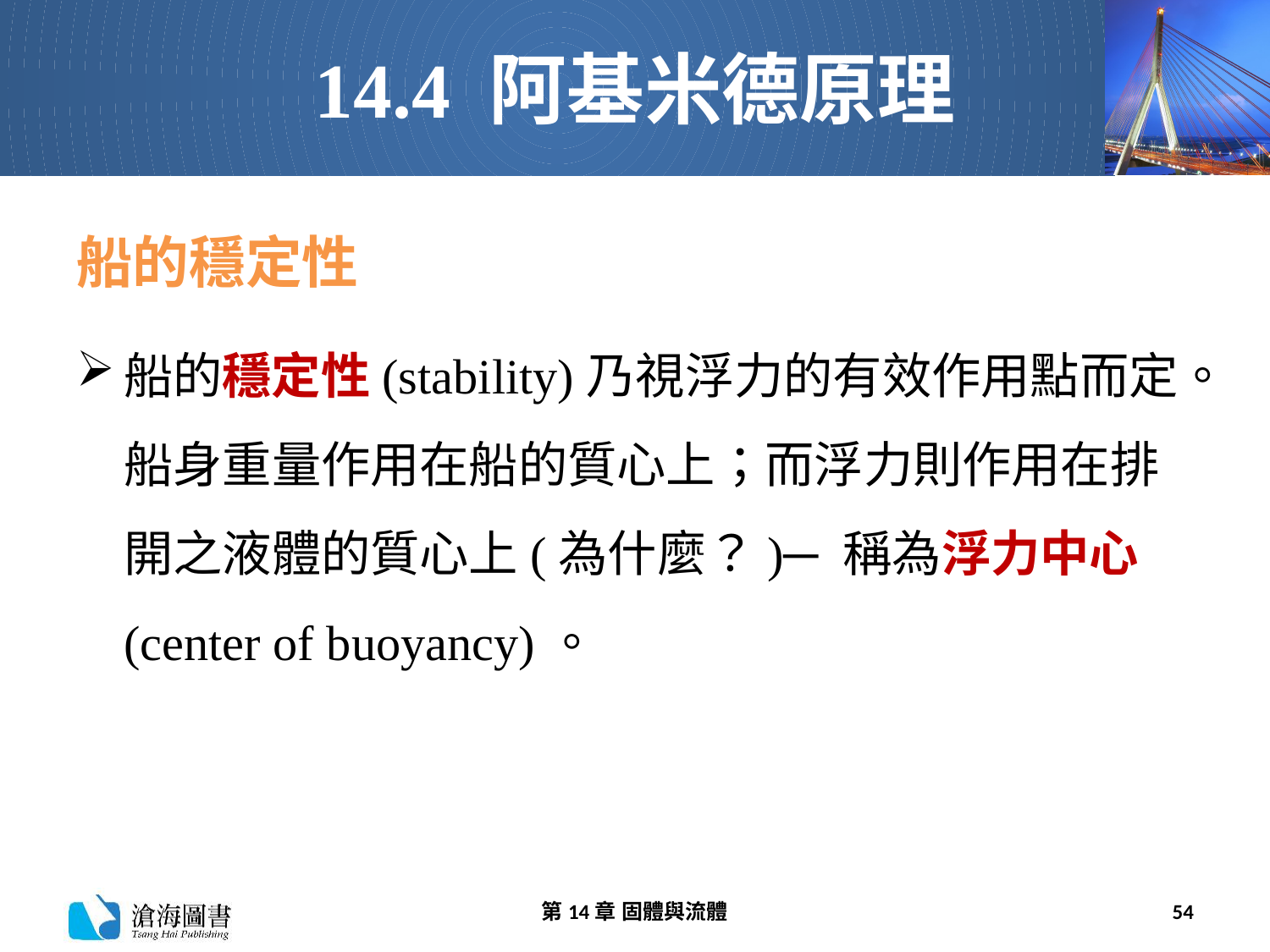

# 14.4 阿基米德原理
船的穩定性
船的穩定性(stability)乃視浮力的有效作用點而定。船身重量作用在船的質心上；而浮力則作用在排開之液體的質心上(為什麼？)─ 稱為浮力中心(center of buoyancy)。
第14章 固體與流體
54